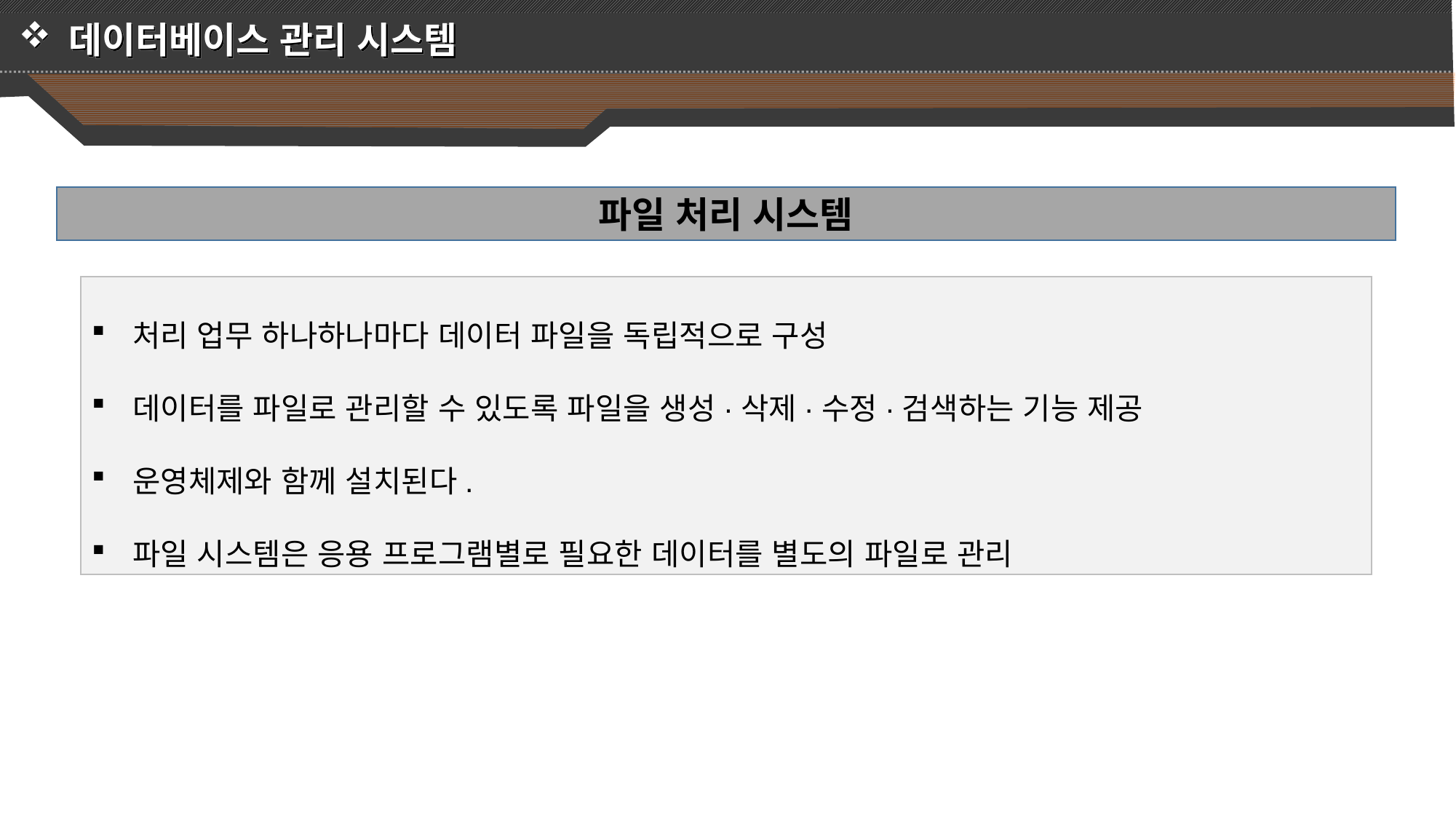

데이터베이스 관리 시스템

파일 처리 시스템
처리 업무 하나하나마다 데이터 파일을 독립적으로 구성
데이터를 파일로 관리할 수 있도록 파일을 생성·삭제·수정·검색하는 기능 제공
운영체제와 함께 설치된다.
파일 시스템은 응용 프로그램별로 필요한 데이터를 별도의 파일로 관리